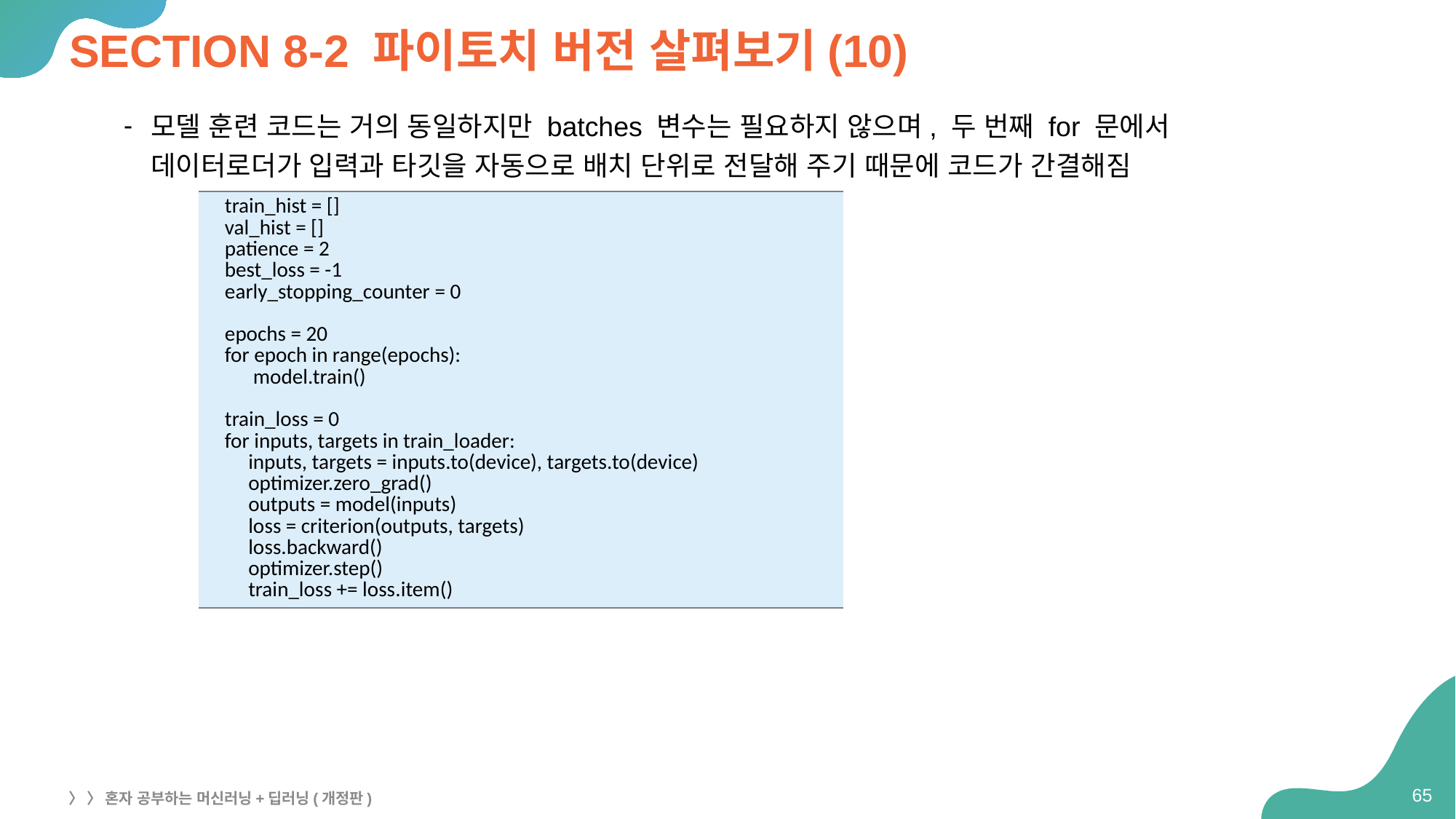

# SECTION 8-2 파이토치 버전 살펴보기(10)
모델 훈련 코드는 거의 동일하지만 batches 변수는 필요하지 않으며, 두 번째 for 문에서
데이터로더가 입력과 타깃을 자동으로 배치 단위로 전달해 주기 때문에 코드가 간결해짐
| train\_hist = [] val\_hist = [] patience = 2 best\_loss = -1 early\_stopping\_counter = 0 epochs = 20 for epoch in range(epochs): model.train() train\_loss = 0 for inputs, targets in train\_loader: inputs, targets = inputs.to(device), targets.to(device) optimizer.zero\_grad() outputs = model(inputs) loss = criterion(outputs, targets) loss.backward() optimizer.step() train\_loss += loss.item() |
| --- |
65
〉 〉 혼자 공부하는 머신러닝+딥러닝(개정판)